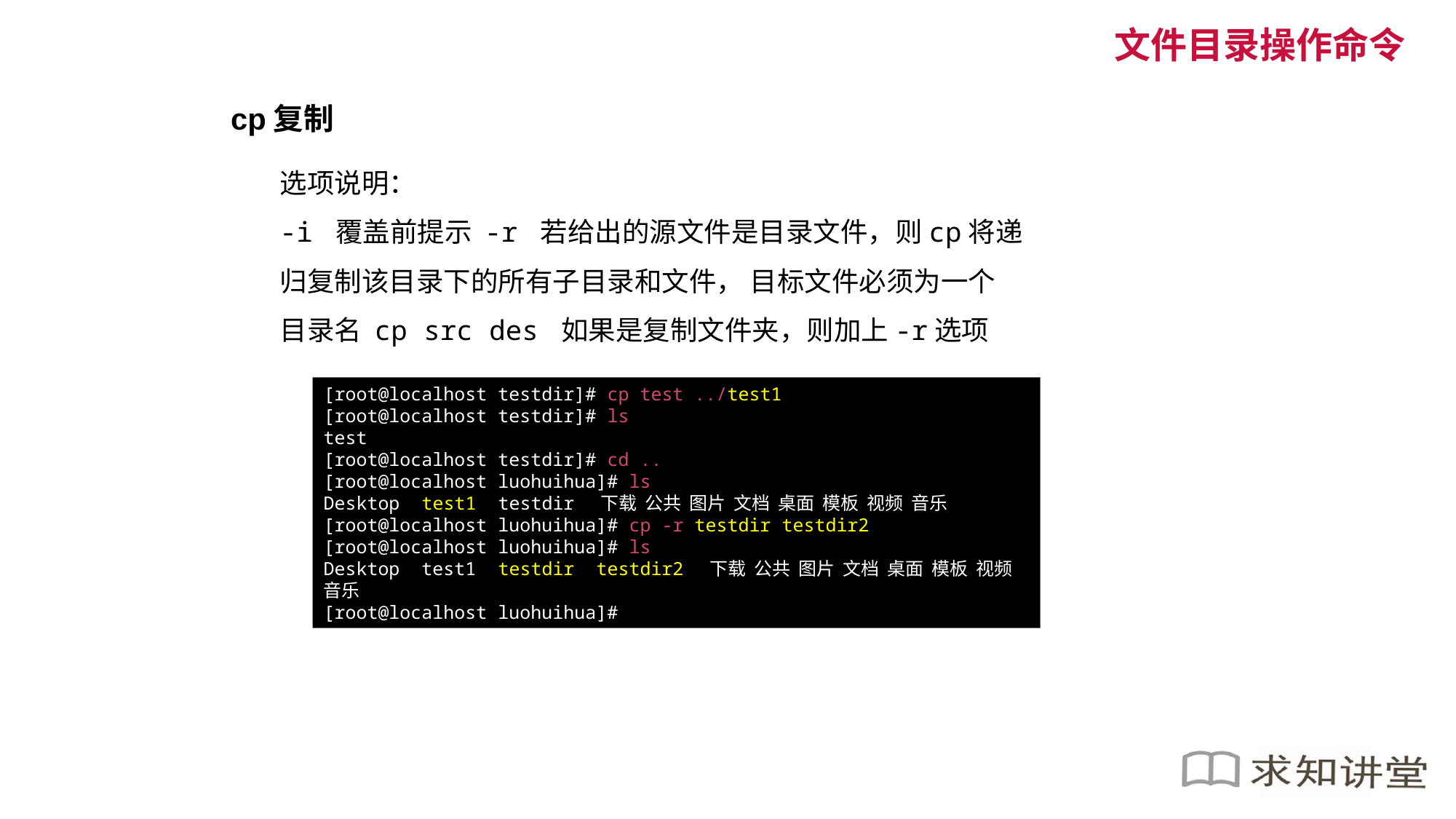

文件目录操作命令
cp复制
选项说明：
-i 覆盖前提示 -r 若给出的源文件是目录文件，则cp将递归复制该目录下的所有子目录和文件， 目标文件必须为一个
目录名 cp src des 如果是复制文件夹，则加上-r选项
[root@localhost testdir]# cp test ../test1
[root@localhost testdir]# ls
test
[root@localhost testdir]# cd ..
[root@localhost luohuihua]# ls
Desktop  test1  testdir  下载  公共  图片  文档  桌面  模板  视频  音乐
[root@localhost luohuihua]# cp -r testdir testdir2
[root@localhost luohuihua]# ls
Desktop  test1  testdir  testdir2  下载  公共  图片  文档  桌面  模板  视频  音乐
[root@localhost luohuihua]#